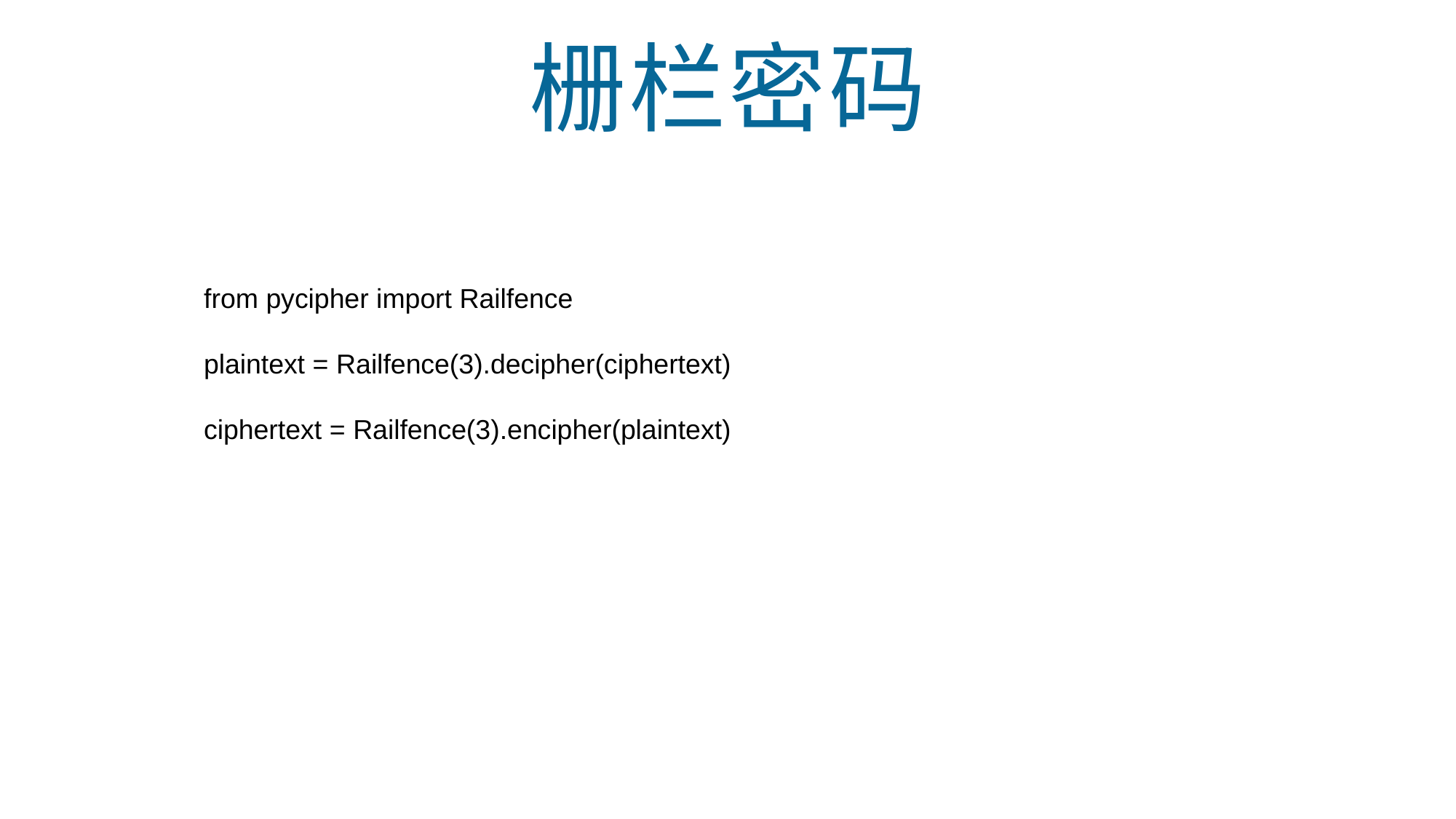

栅栏密码
from pycipher import Railfence

plaintext = Railfence(3).decipher(ciphertext)

ciphertext = Railfence(3).encipher(plaintext)